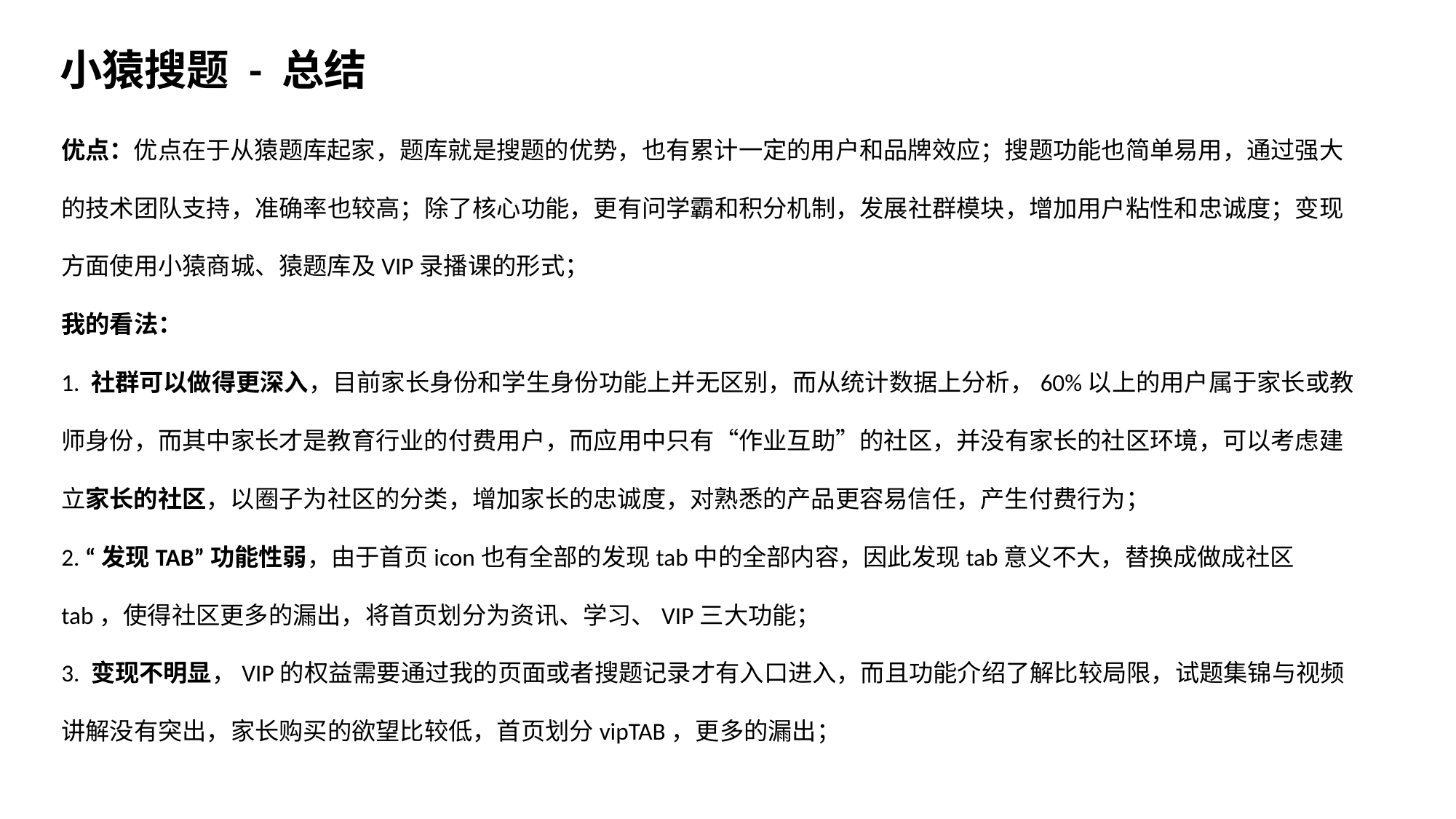

小猿搜题 - 总结
优点：优点在于从猿题库起家，题库就是搜题的优势，也有累计一定的用户和品牌效应；搜题功能也简单易用，通过强大的技术团队支持，准确率也较高；除了核心功能，更有问学霸和积分机制，发展社群模块，增加用户粘性和忠诚度；变现方面使用小猿商城、猿题库及VIP录播课的形式；
我的看法：
1. 社群可以做得更深入，目前家长身份和学生身份功能上并无区别，而从统计数据上分析，60%以上的用户属于家长或教师身份，而其中家长才是教育行业的付费用户，而应用中只有“作业互助”的社区，并没有家长的社区环境，可以考虑建立家长的社区，以圈子为社区的分类，增加家长的忠诚度，对熟悉的产品更容易信任，产生付费行为；
2. “发现TAB”功能性弱，由于首页icon也有全部的发现tab中的全部内容，因此发现tab意义不大，替换成做成社区tab，使得社区更多的漏出，将首页划分为资讯、学习、VIP三大功能；
3. 变现不明显，VIP的权益需要通过我的页面或者搜题记录才有入口进入，而且功能介绍了解比较局限，试题集锦与视频讲解没有突出，家长购买的欲望比较低，首页划分vipTAB，更多的漏出；